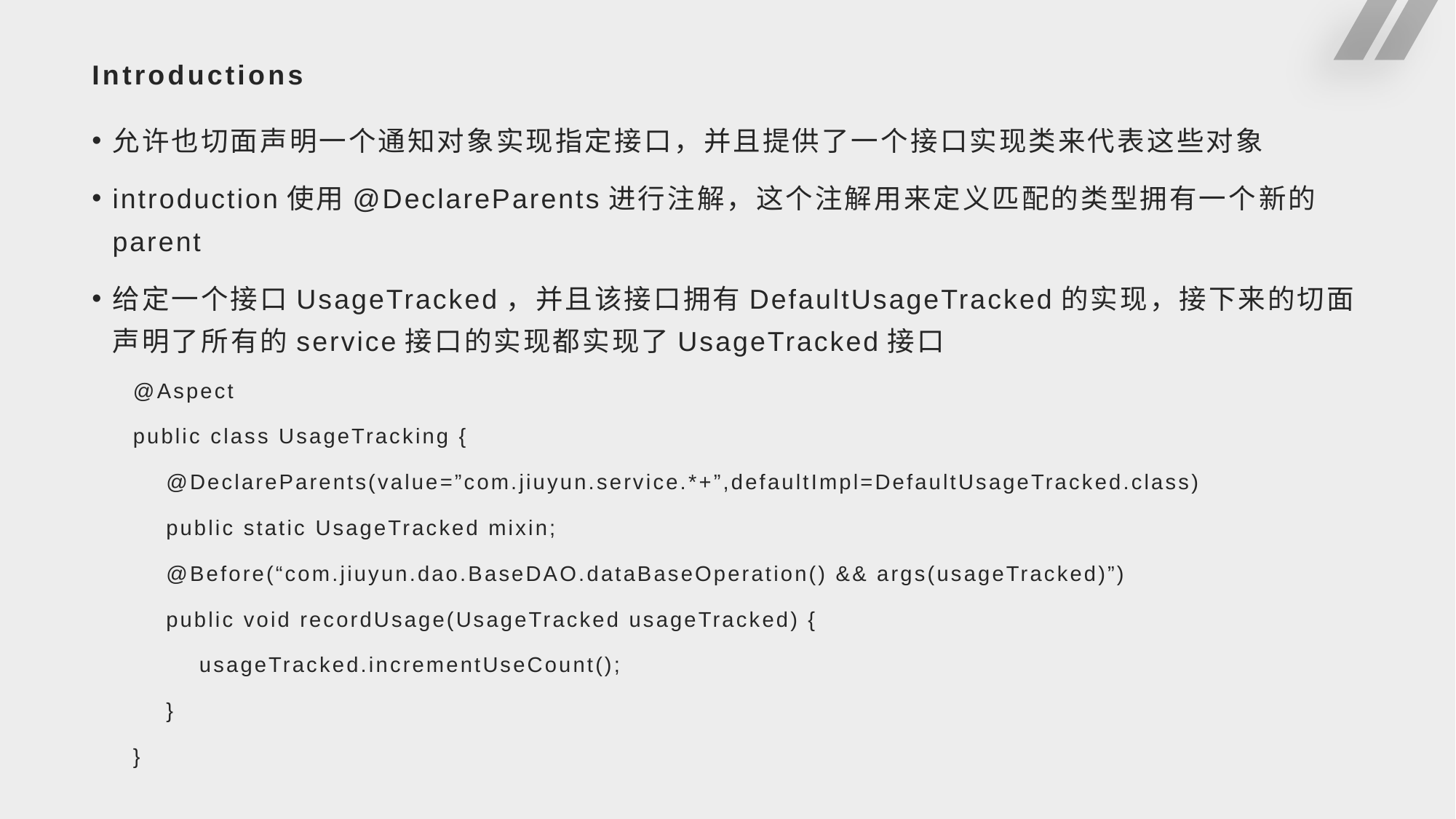

# Introductions
允许也切面声明一个通知对象实现指定接口，并且提供了一个接口实现类来代表这些对象
introduction使用@DeclareParents进行注解，这个注解用来定义匹配的类型拥有一个新的parent
给定一个接口UsageTracked，并且该接口拥有DefaultUsageTracked的实现，接下来的切面声明了所有的service接口的实现都实现了UsageTracked接口
@Aspect
public class UsageTracking {
    @DeclareParents(value=”com.jiuyun.service.*+”,defaultImpl=DefaultUsageTracked.class)
    public static UsageTracked mixin;
    @Before(“com.jiuyun.dao.BaseDAO.dataBaseOperation() && args(usageTracked)”)
    public void recordUsage(UsageTracked usageTracked) {
        usageTracked.incrementUseCount();
    }
}